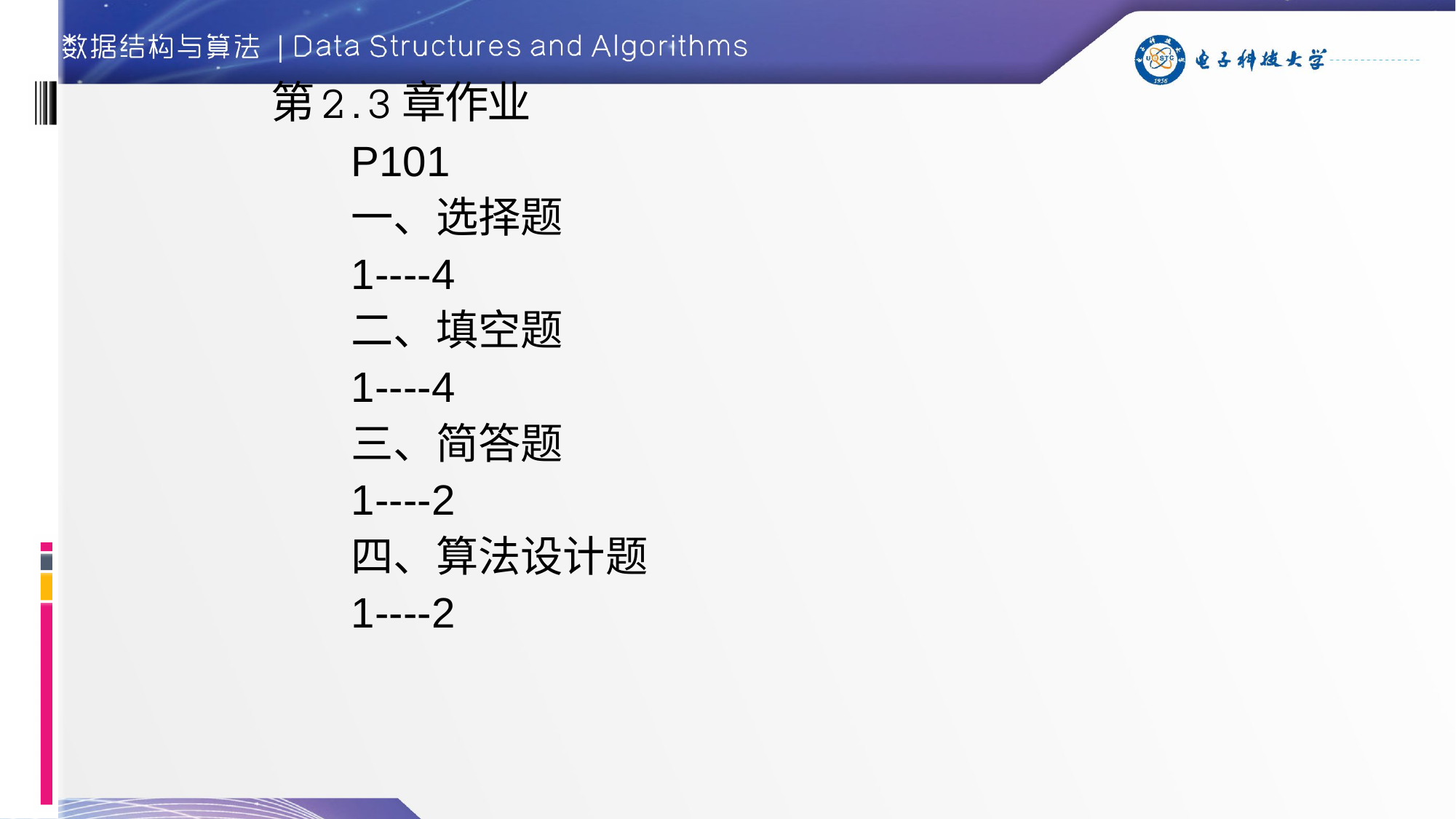

# 第2.3章作业
P101
一、选择题
1----4
二、填空题
1----4
三、简答题
1----2
四、算法设计题
1----2